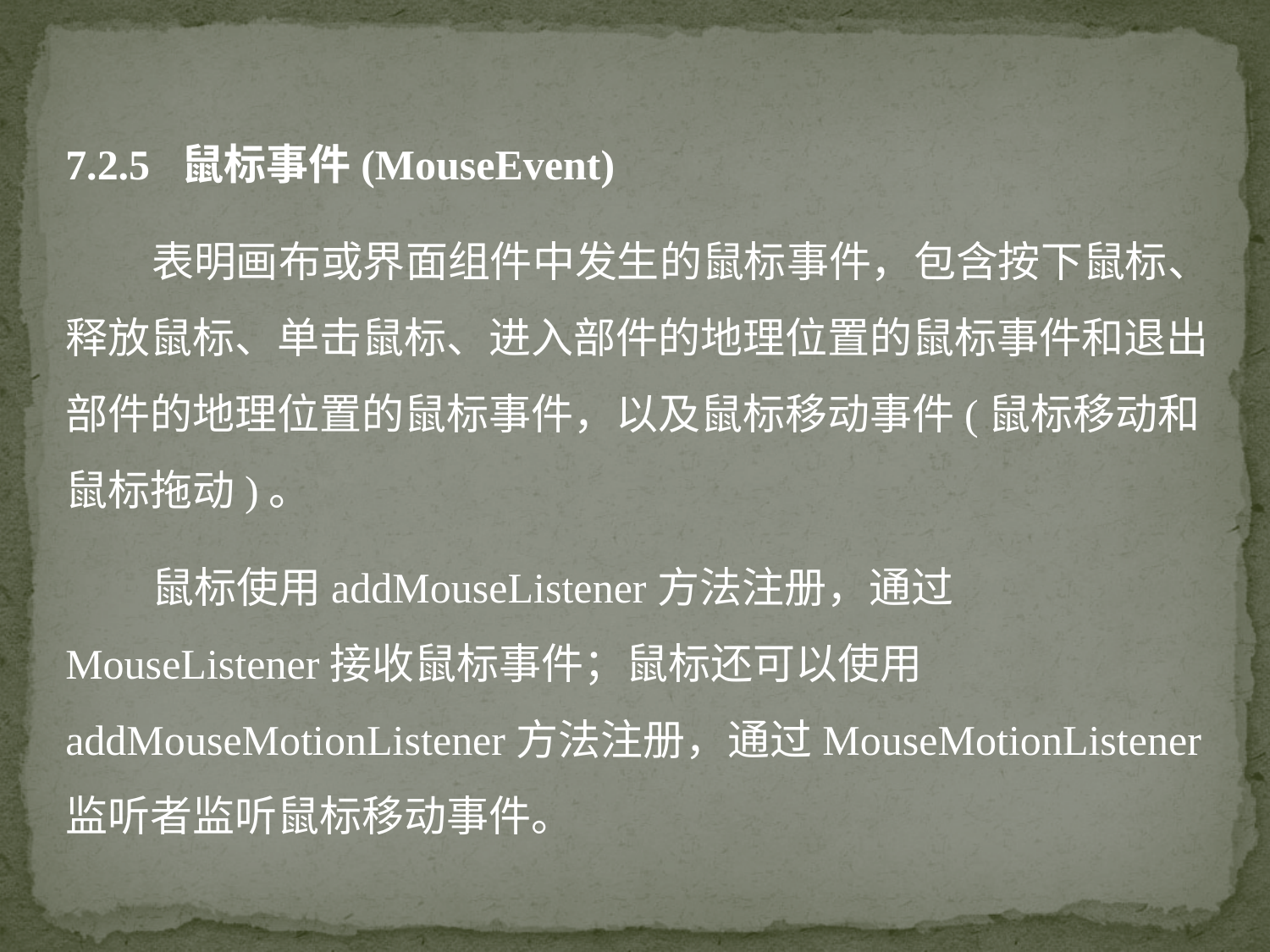

7.2.5  鼠标事件(MouseEvent)
        表明画布或界面组件中发生的鼠标事件，包含按下鼠标、释放鼠标、单击鼠标、进入部件的地理位置的鼠标事件和退出部件的地理位置的鼠标事件，以及鼠标移动事件(鼠标移动和鼠标拖动)。
        鼠标使用addMouseListener方法注册，通过MouseListener接收鼠标事件；鼠标还可以使用addMouseMotionListener方法注册，通过MouseMotionListener监听者监听鼠标移动事件。